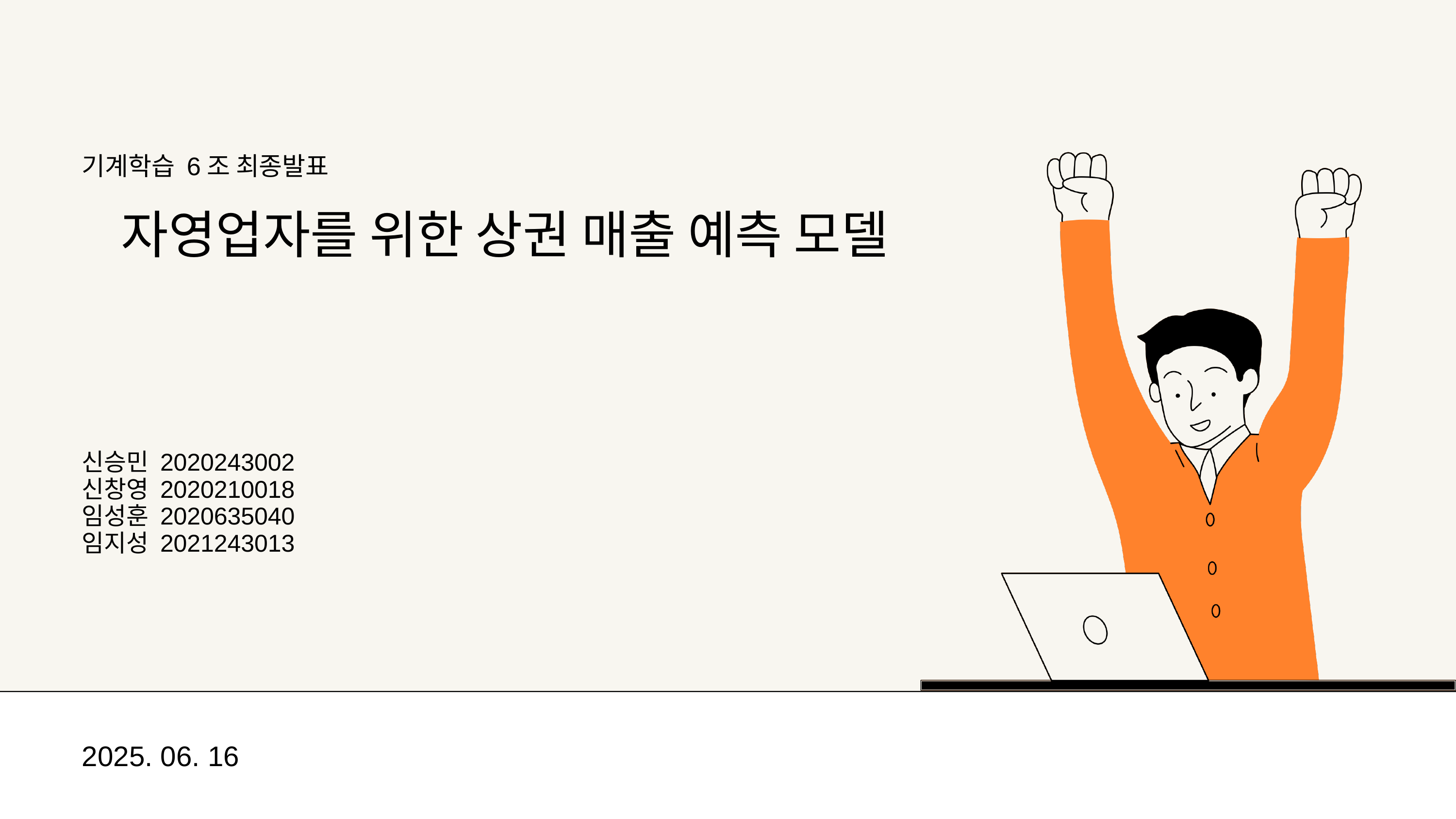

기계학습 6조 최종발표
자영업자를 위한 상권 매출 예측 모델
신승민 2020243002
신창영 2020210018
임성훈 2020635040
임지성 2021243013

2025. 06. 16